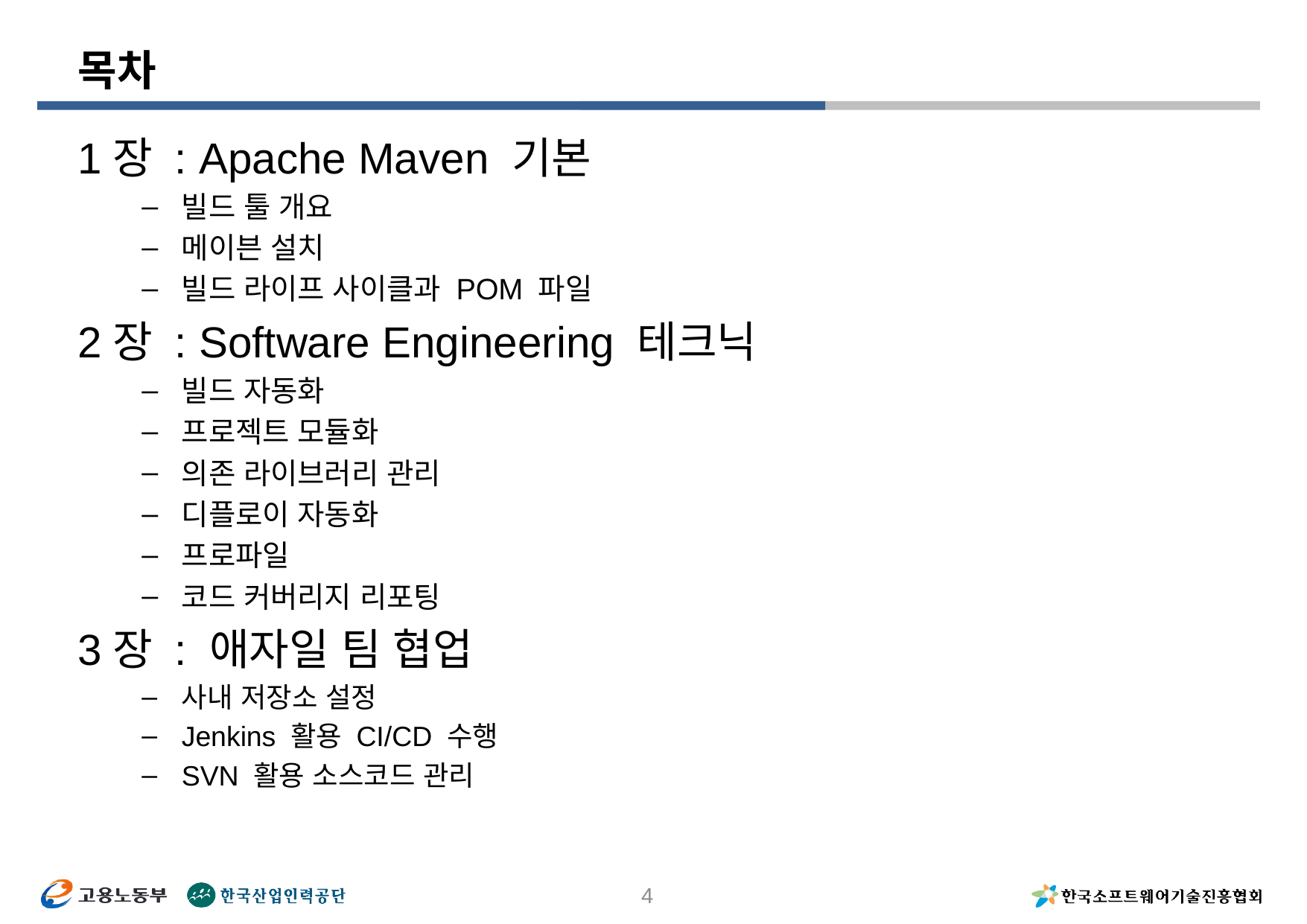

# 목차
1장 : Apache Maven 기본
빌드 툴 개요
메이븐 설치
빌드 라이프 사이클과 POM 파일
2장 : Software Engineering 테크닉
빌드 자동화
프로젝트 모듈화
의존 라이브러리 관리
디플로이 자동화
프로파일
코드 커버리지 리포팅
3장 : 애자일 팀 협업
사내 저장소 설정
Jenkins 활용 CI/CD 수행
SVN 활용 소스코드 관리

4